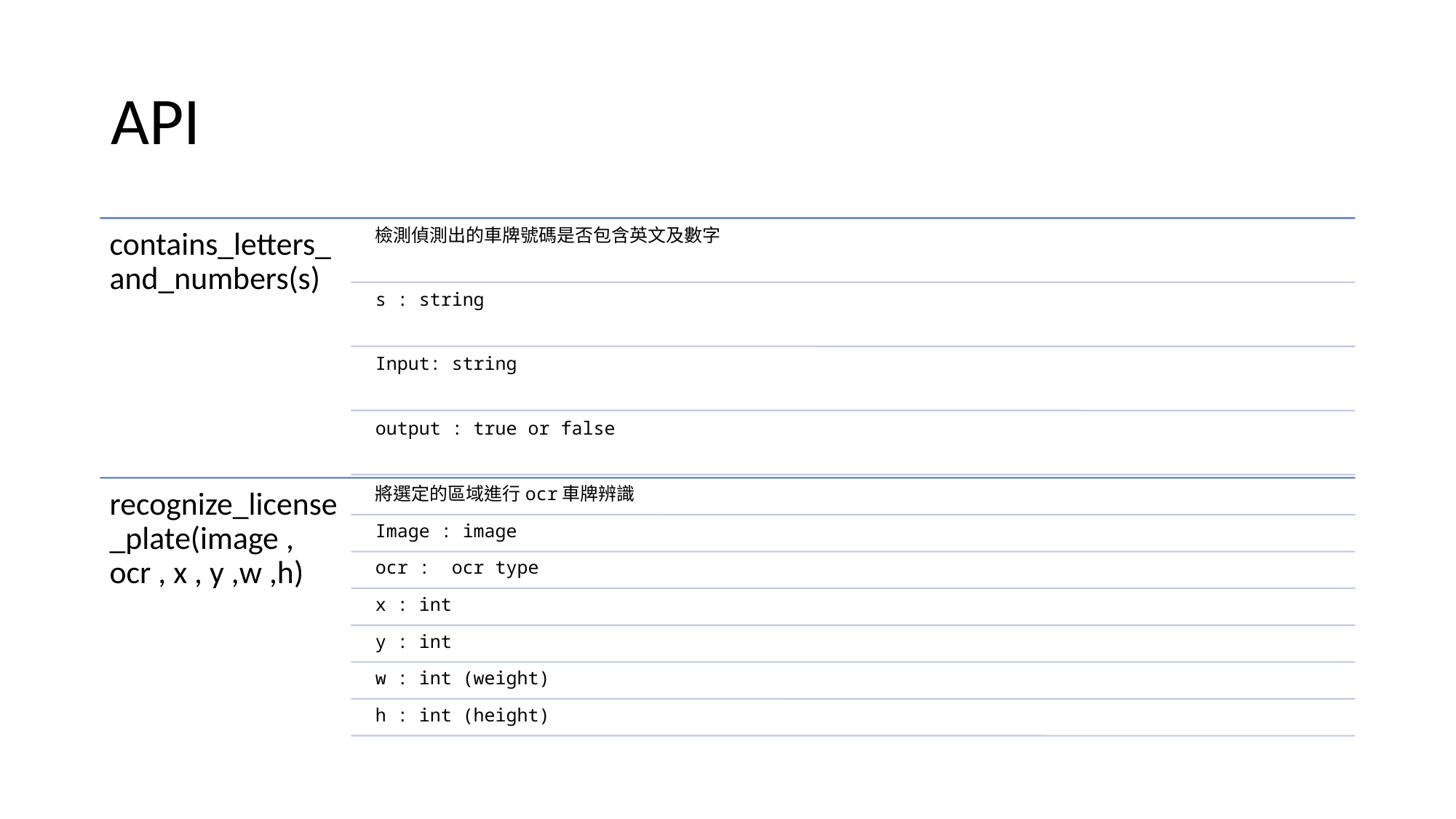

# API
contains_letters_and_numbers(s)
檢測偵測出的車牌號碼是否包含英文及數字
s : string
Input: string
output : true or false
recognize_license_plate(image , ocr , x , y ,w ,h)
將選定的區域進行ocr車牌辨識
Image : image
ocr :  ocr type
x : int
y : int
w : int (weight)
h : int (height)